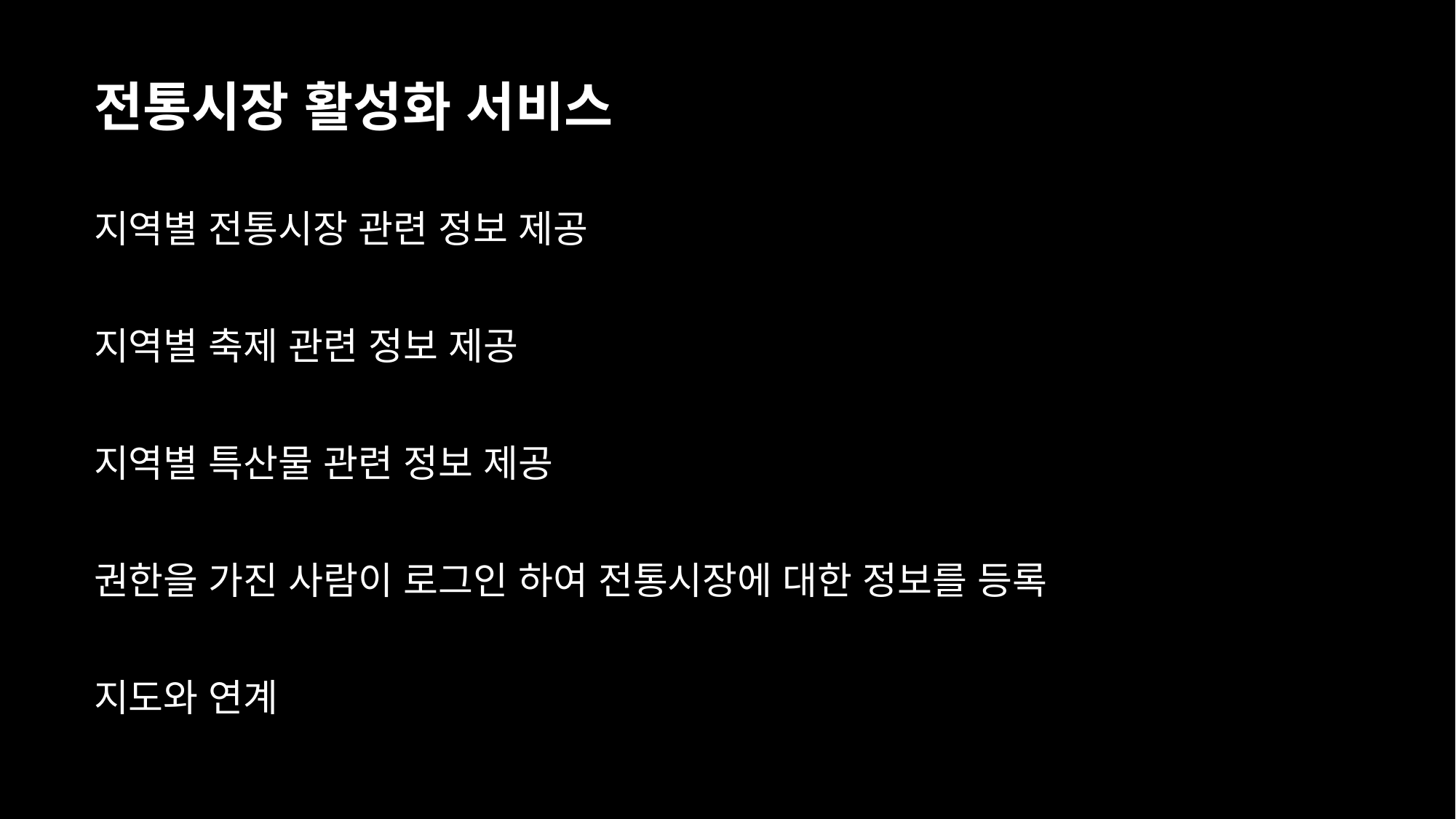

# 전통시장 활성화 서비스
지역별 전통시장 관련 정보 제공
지역별 축제 관련 정보 제공
지역별 특산물 관련 정보 제공
권한을 가진 사람이 로그인 하여 전통시장에 대한 정보를 등록
지도와 연계